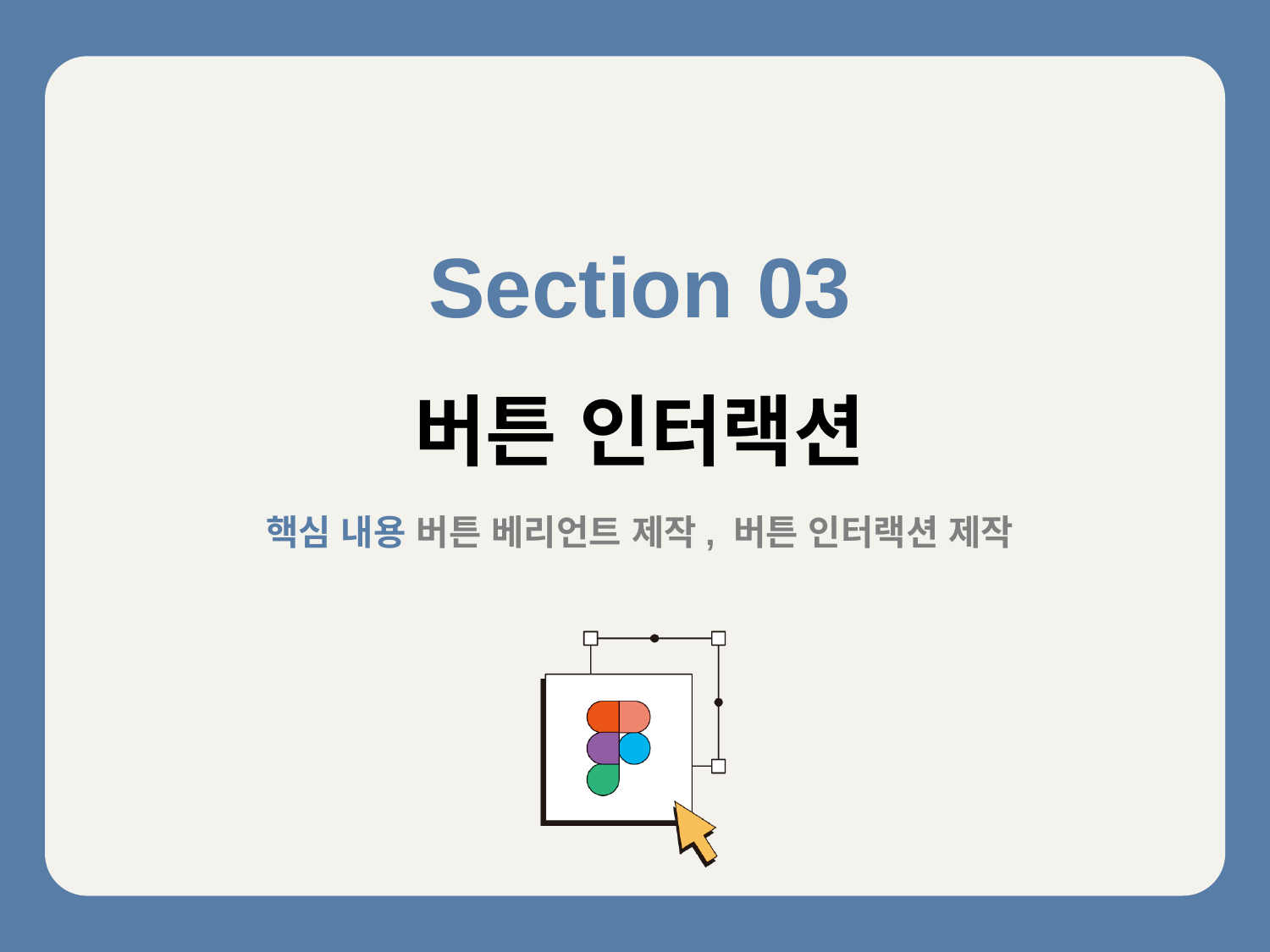

Section 03
버튼 인터랙션
핵심 내용 버튼 베리언트 제작, 버튼 인터랙션 제작